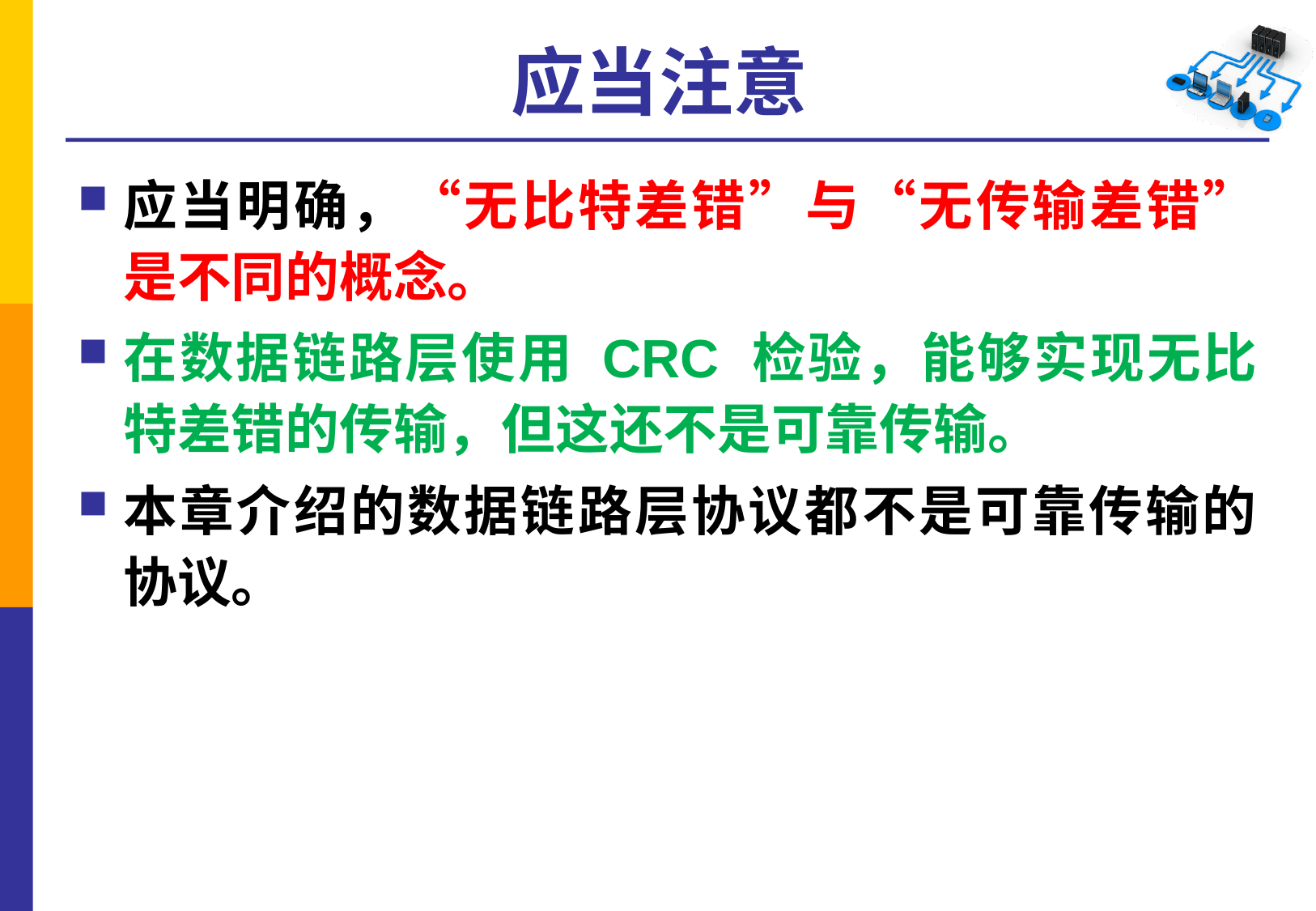

# 应当注意
应当明确，“无比特差错”与“无传输差错”是不同的概念。
在数据链路层使用 CRC 检验，能够实现无比特差错的传输，但这还不是可靠传输。
本章介绍的数据链路层协议都不是可靠传输的协议。